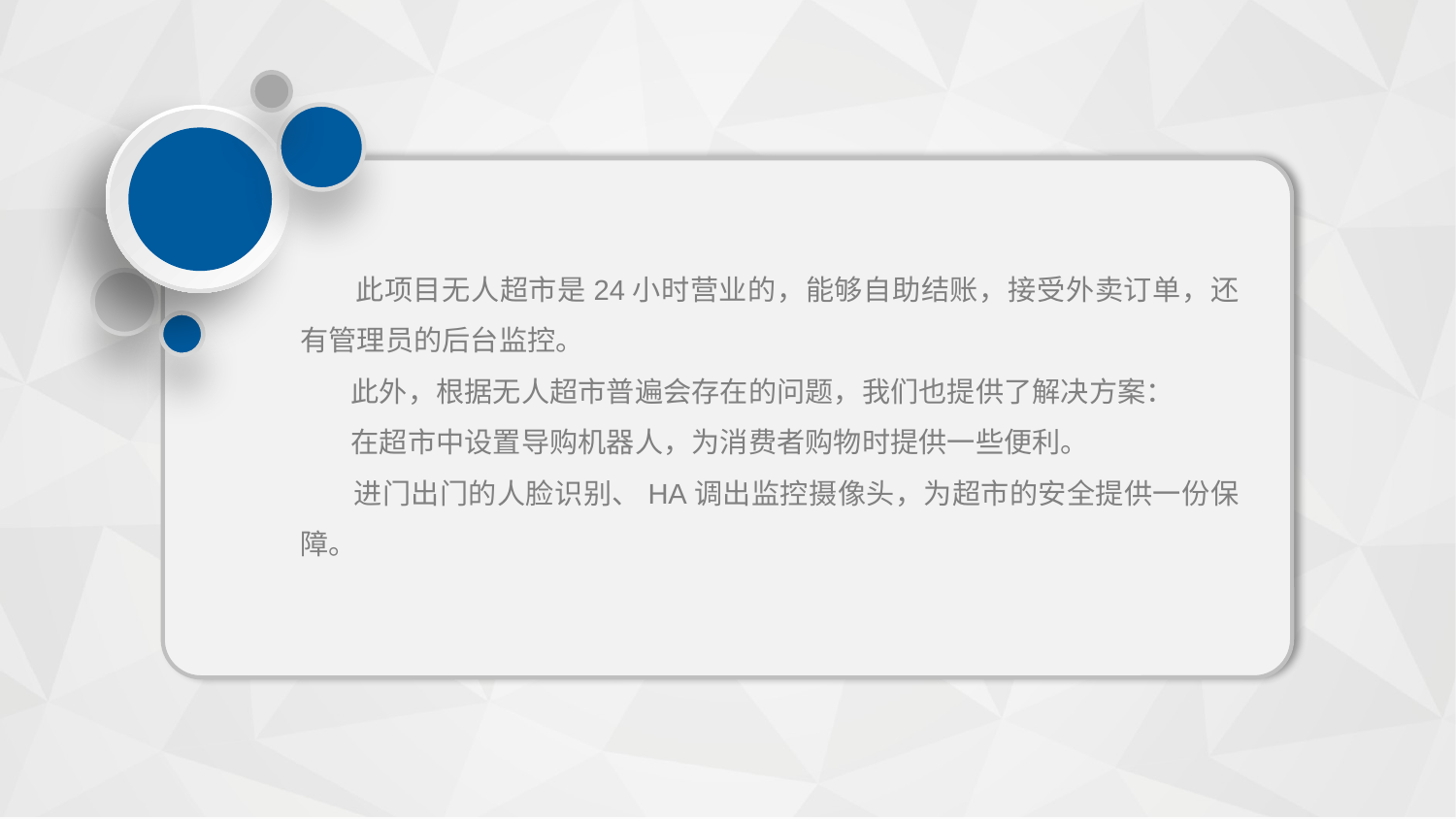

此项目无人超市是24小时营业的，能够自助结账，接受外卖订单，还有管理员的后台监控。
       此外，根据无人超市普遍会存在的问题，我们也提供了解决方案：
       在超市中设置导购机器人，为消费者购物时提供一些便利。
       进门出门的人脸识别、HA调出监控摄像头，为超市的安全提供一份保障。